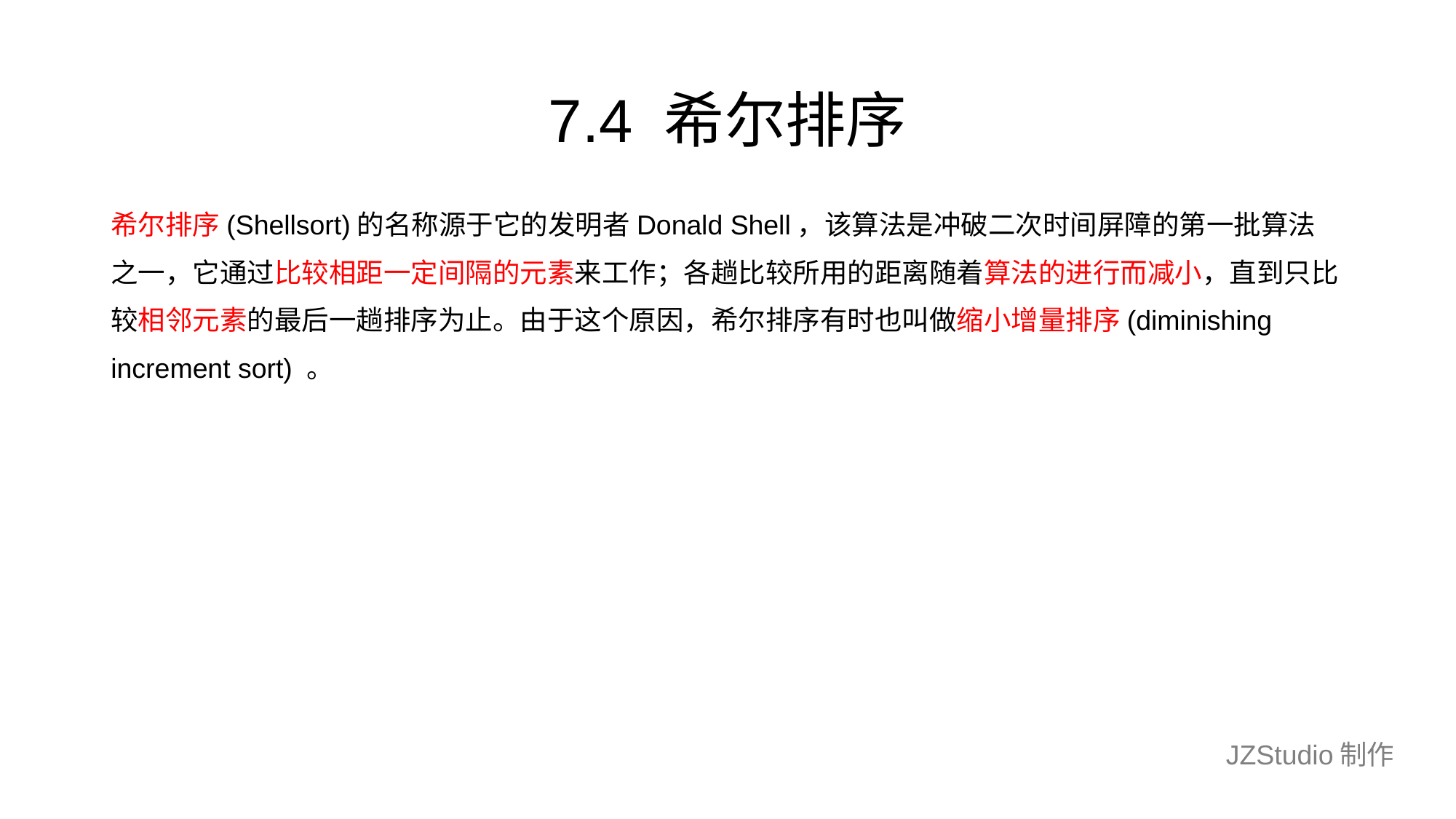

# 7.4 希尔排序
希尔排序(Shellsort)的名称源于它的发明者Donald Shell，该算法是冲破二次时间屏障的第一批算法
之一，它通过比较相距一定间隔的元素来工作；各趟比较所用的距离随着算法的进行而减小，直到只比
较相邻元素的最后一趟排序为止。由于这个原因，希尔排序有时也叫做缩小增量排序(diminishing
increment sort) 。